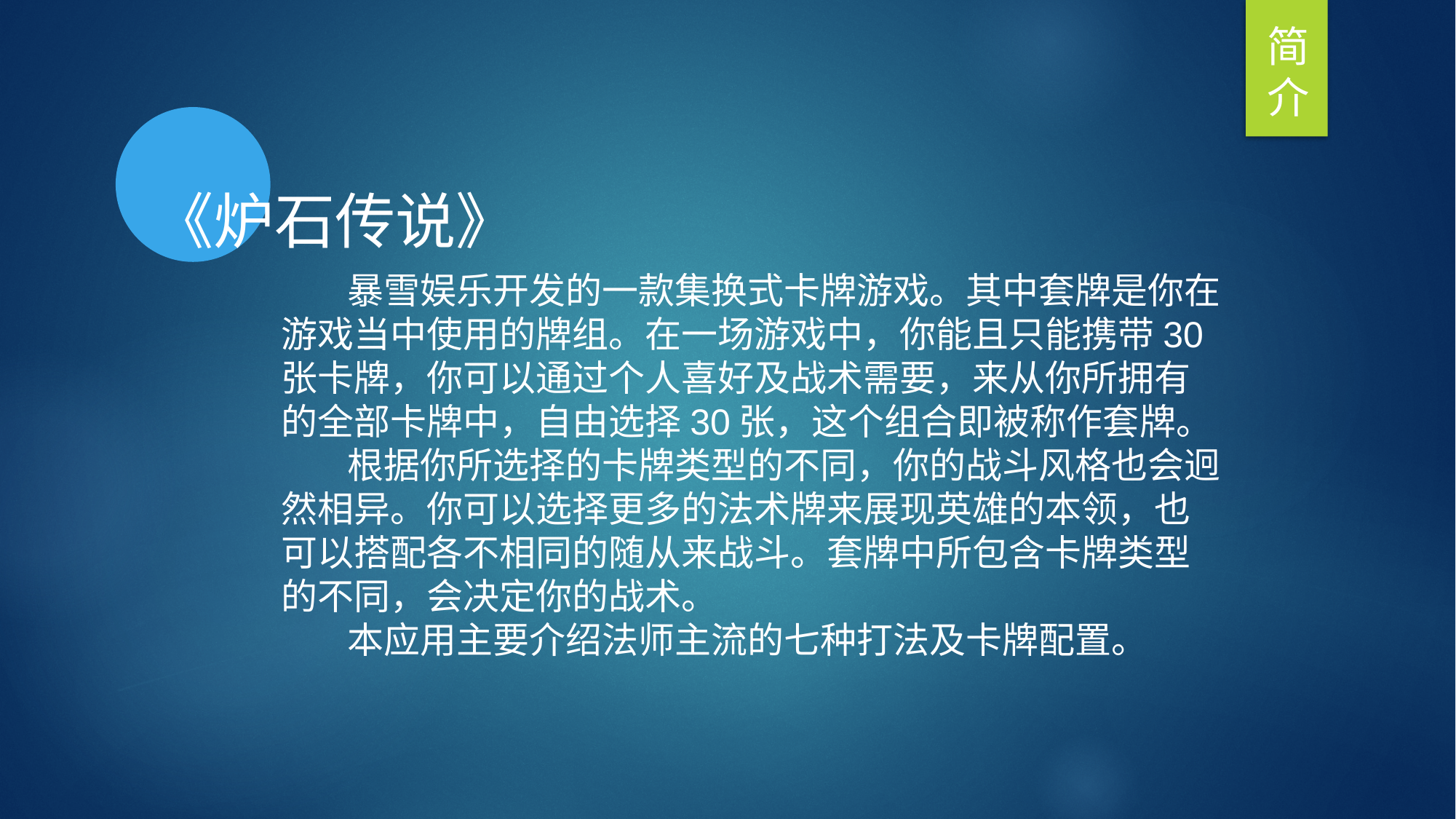

简
介

《炉石传说》
       暴雪娱乐开发的一款集换式卡牌游戏。其中套牌是你在游戏当中使用的牌组。在一场游戏中，你能且只能携带30张卡牌，你可以通过个人喜好及战术需要，来从你所拥有的全部卡牌中，自由选择30张，这个组合即被称作套牌。
       根据你所选择的卡牌类型的不同，你的战斗风格也会迥然相异。你可以选择更多的法术牌来展现英雄的本领，也可以搭配各不相同的随从来战斗。套牌中所包含卡牌类型的不同，会决定你的战术。
       本应用主要介绍法师主流的七种打法及卡牌配置。